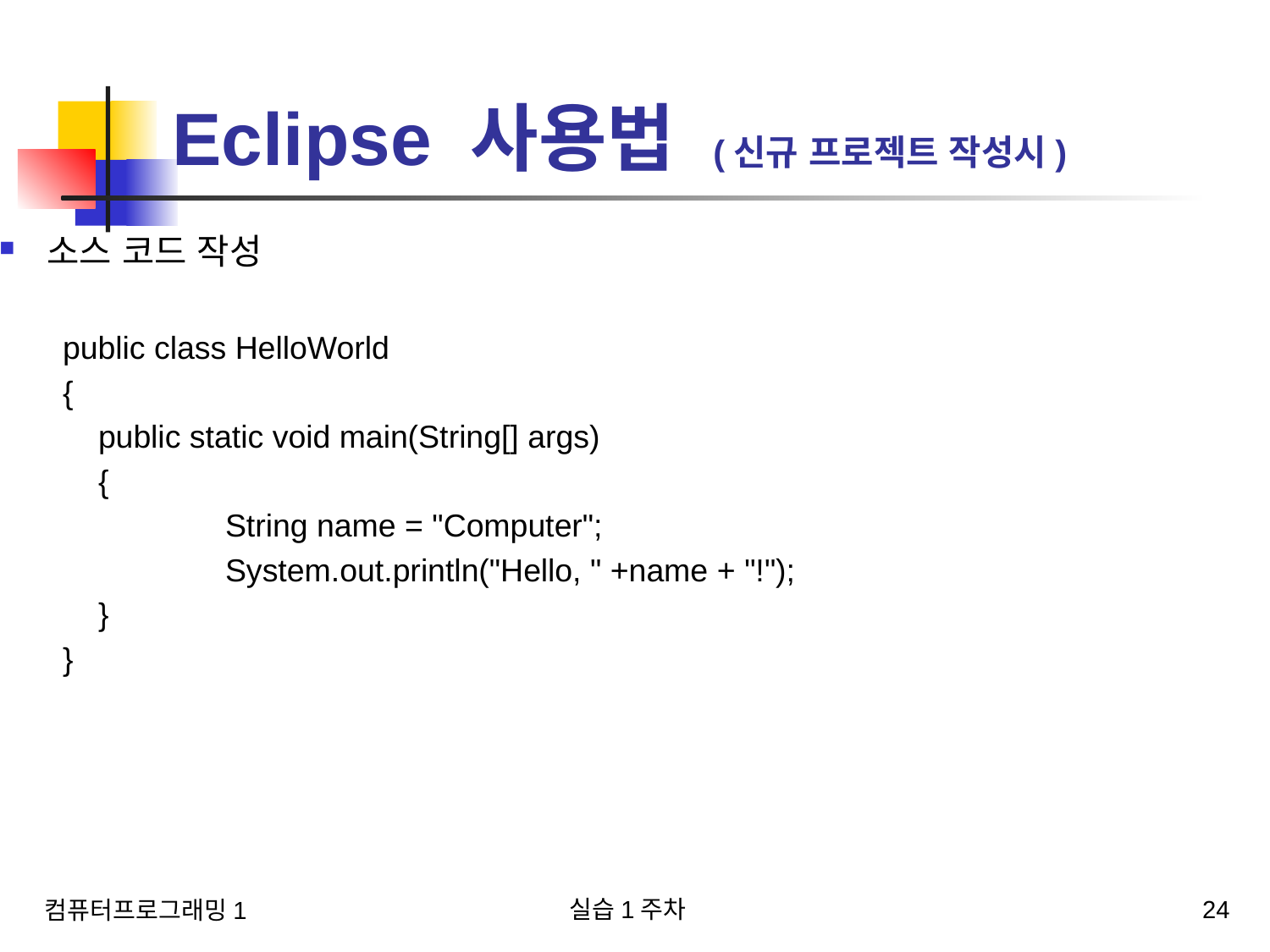

# Eclipse 사용법 (신규 프로젝트 작성시)
소스 코드 작성

public class HelloWorld
{
    public static void main(String[] args)
    {
	    String name = "Computer";
	    System.out.println("Hello, " +name + "!");
    }
}

실습1주차
24
컴퓨터프로그래밍1